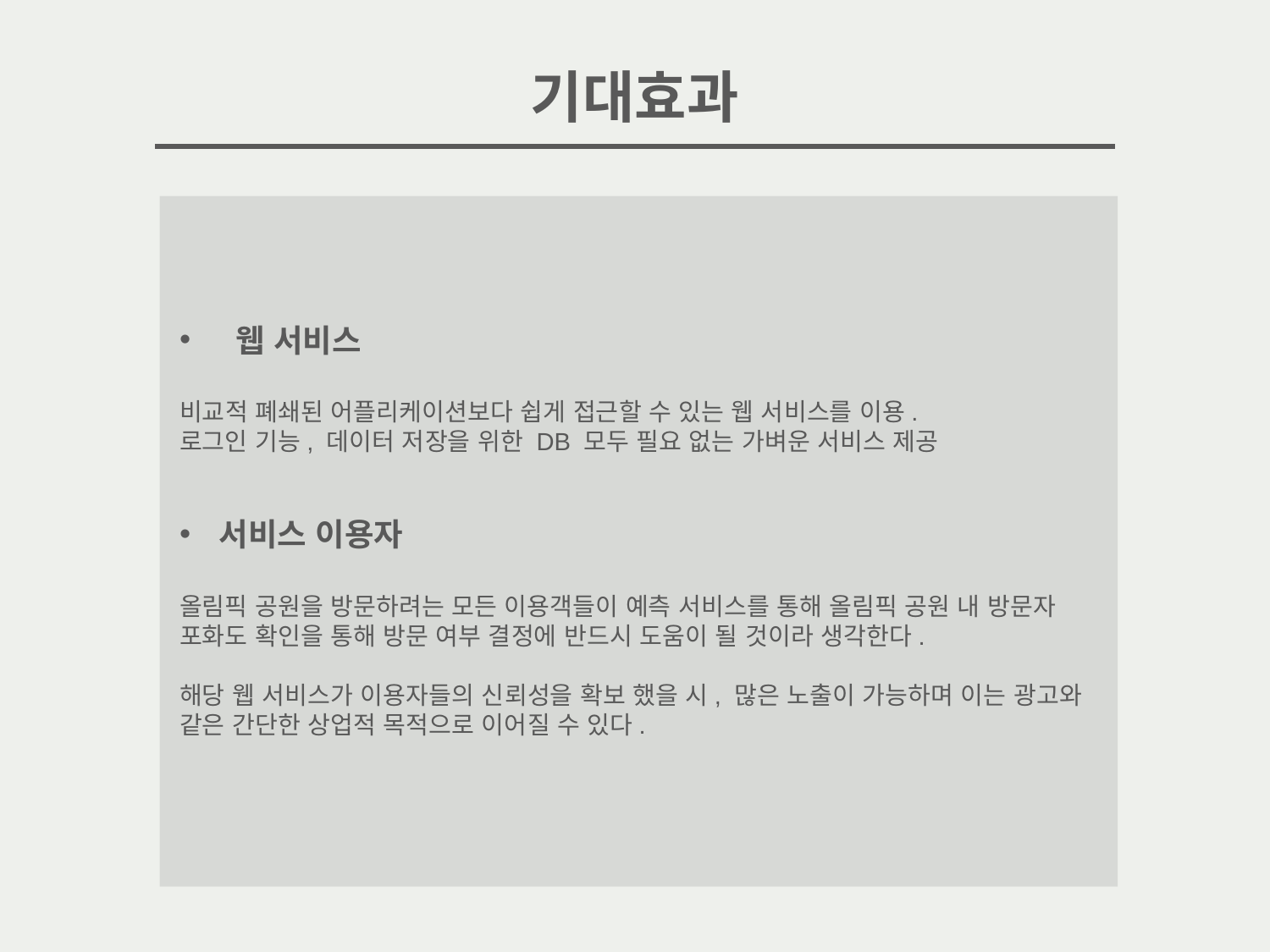

기대효과

 웹 서비스

비교적 폐쇄된 어플리케이션보다 쉽게 접근할 수 있는 웹 서비스를 이용.
로그인 기능, 데이터 저장을 위한 DB 모두 필요 없는 가벼운 서비스 제공

서비스 이용자

올림픽 공원을 방문하려는 모든 이용객들이 예측 서비스를 통해 올림픽 공원 내 방문자 포화도 확인을 통해 방문 여부 결정에 반드시 도움이 될 것이라 생각한다.

해당 웹 서비스가 이용자들의 신뢰성을 확보 했을 시, 많은 노출이 가능하며 이는 광고와 같은 간단한 상업적 목적으로 이어질 수 있다.